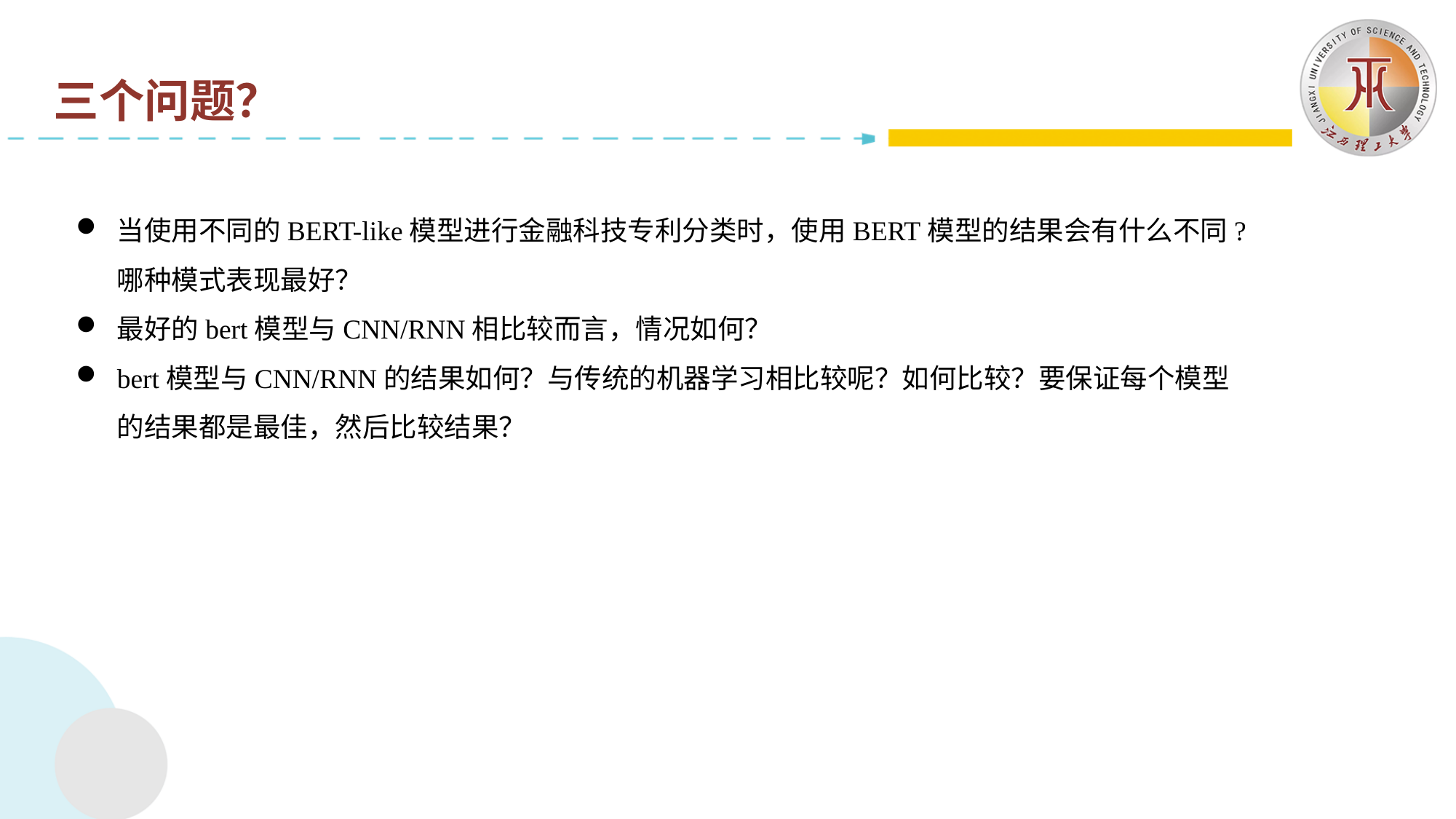

三个问题？
当使用不同的BERT-like模型进行金融科技专利分类时，使用BERT模型的结果会有什么不同?哪种模式表现最好？
最好的bert模型与CNN/RNN相比较而言，情况如何？
bert模型与CNN/RNN的结果如何？与传统的机器学习相比较呢？如何比较？要保证每个模型的结果都是最佳，然后比较结果？